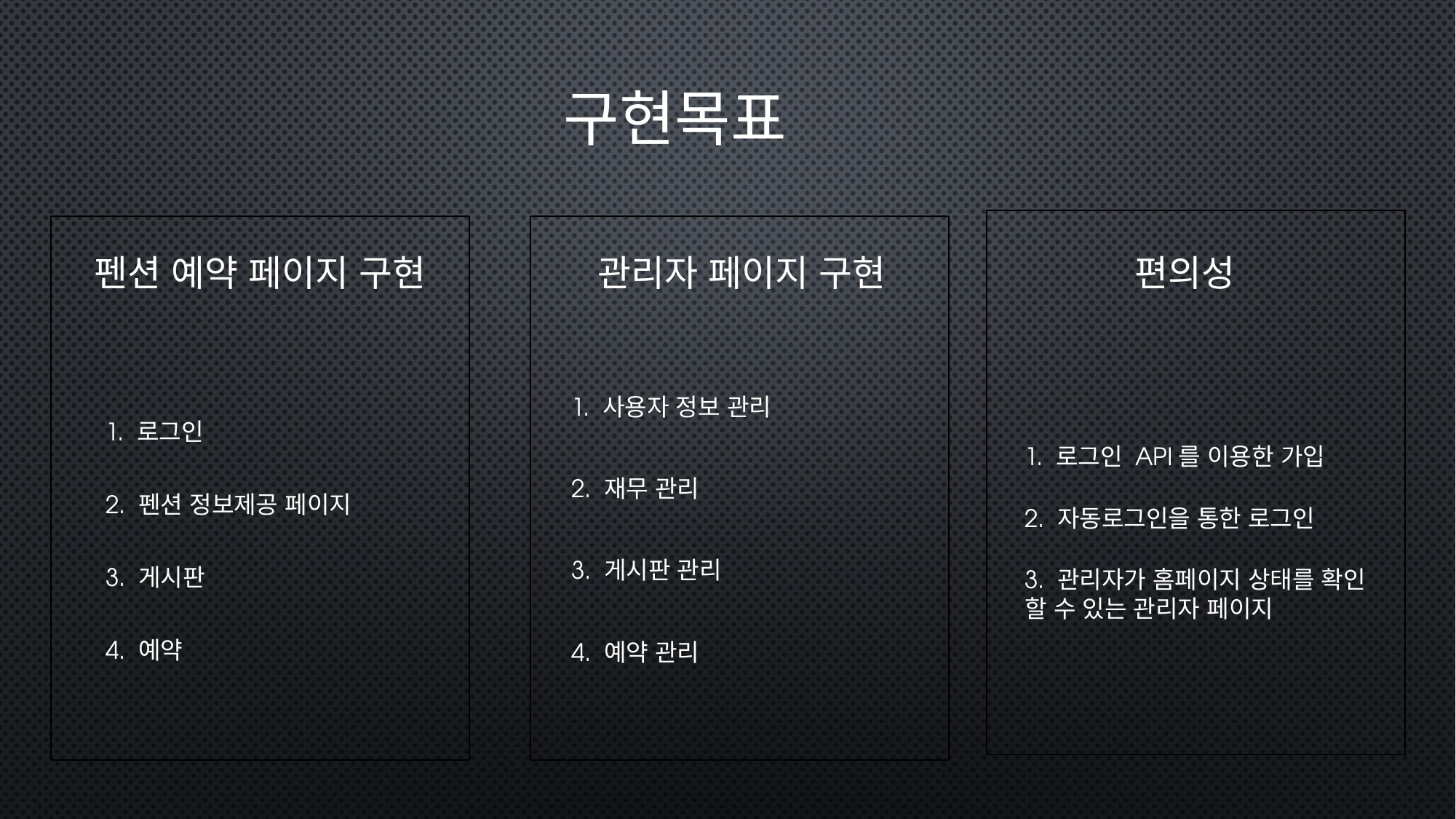

# 구현목표

편의성
펜션 예약 페이지 구현
관리자 페이지 구현
1. 로그인
2. 펜션 정보제공 페이지
3. 게시판
4. 예약
1. 사용자 정보 관리
2. 재무 관리
3. 게시판 관리
4. 예약 관리

1. 로그인 API를 이용한 가입
2. 자동로그인을 통한 로그인
3. 관리자가 홈페이지 상태를 확인 할 수 있는 관리자 페이지